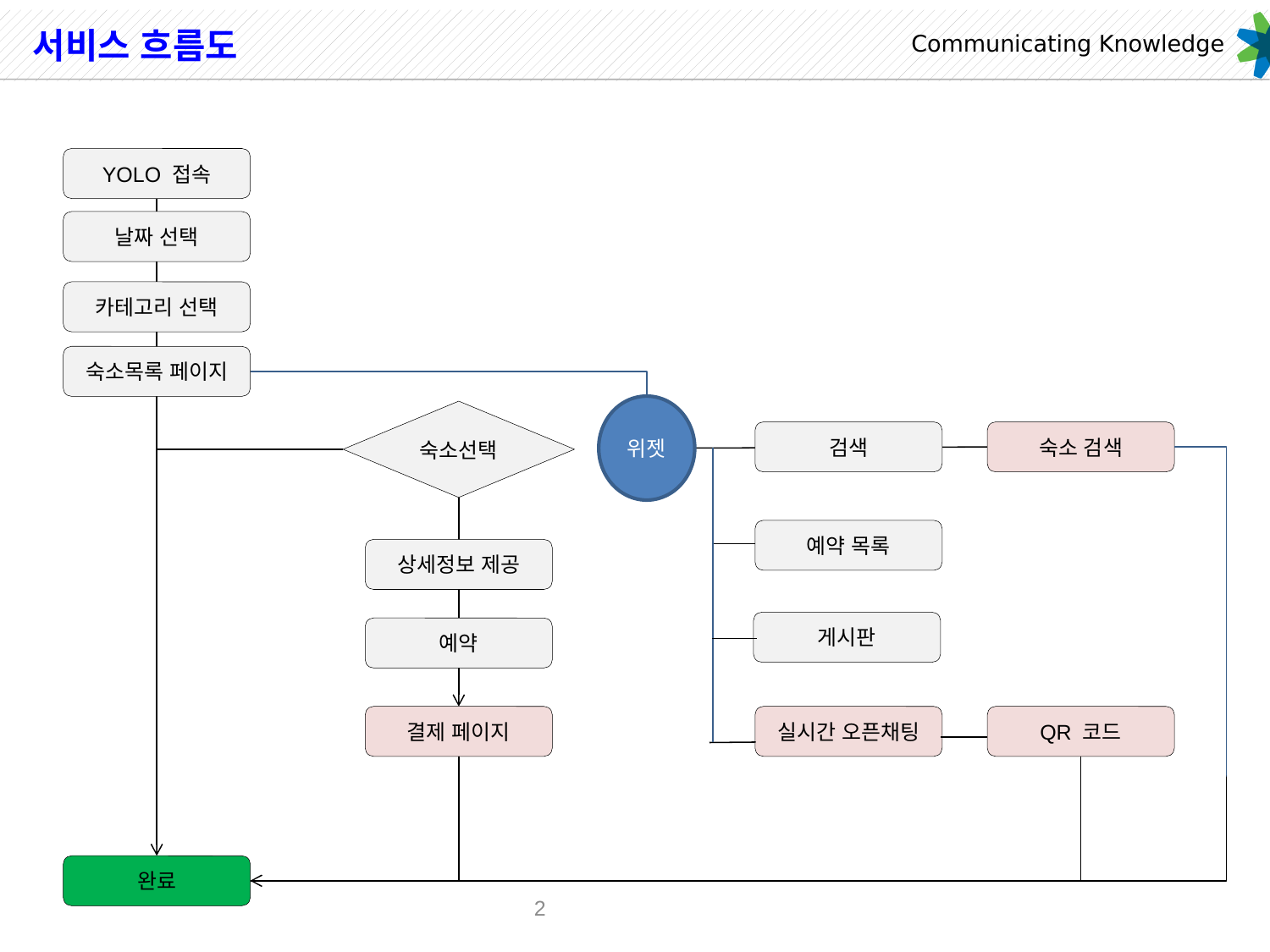

# 서비스 흐름도
YOLO 접속
날짜 선택
카테고리 선택
숙소목록 페이지
위젯
숙소선택
검색
숙소 검색
예약 목록
상세정보 제공
게시판
예약
결제 페이지
실시간 오픈채팅
QR 코드
완료
2